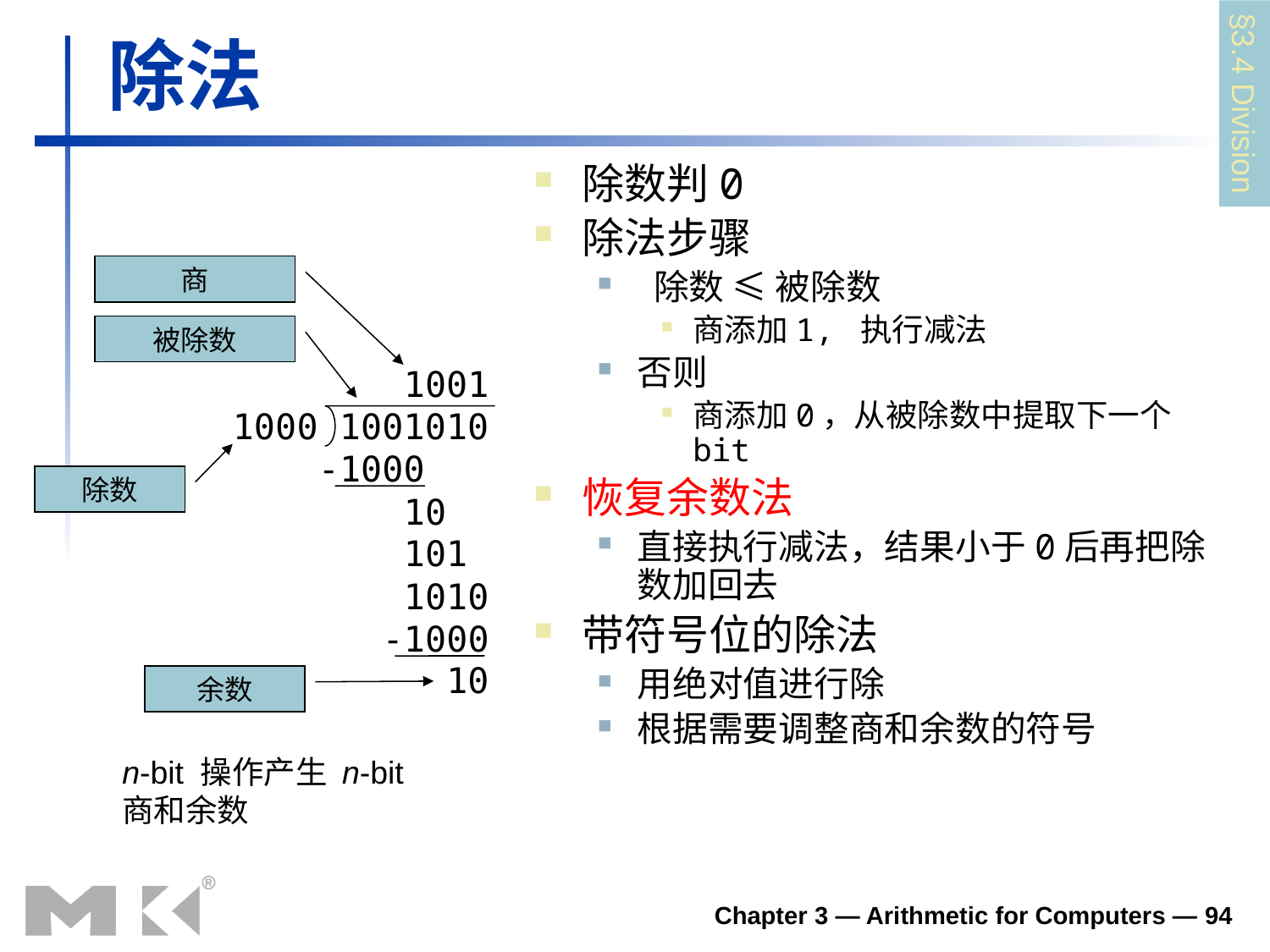

# 除法
§3.4 Division
除数判0
除法步骤
 除数 ≤ 被除数
商添加1, 执行减法
否则
商添加0，从被除数中提取下一个bit
恢复余数法
直接执行减法，结果小于0后再把除数加回去
带符号位的除法
用绝对值进行除
根据需要调整商和余数的符号
商
被除数
        1001
1000 1001010
    -1000
        10
        101
        1010
       -1000
          10

除数

余数
n-bit 操作产生 n-bit
商和余数
Chapter 3 — Arithmetic for Computers — 94